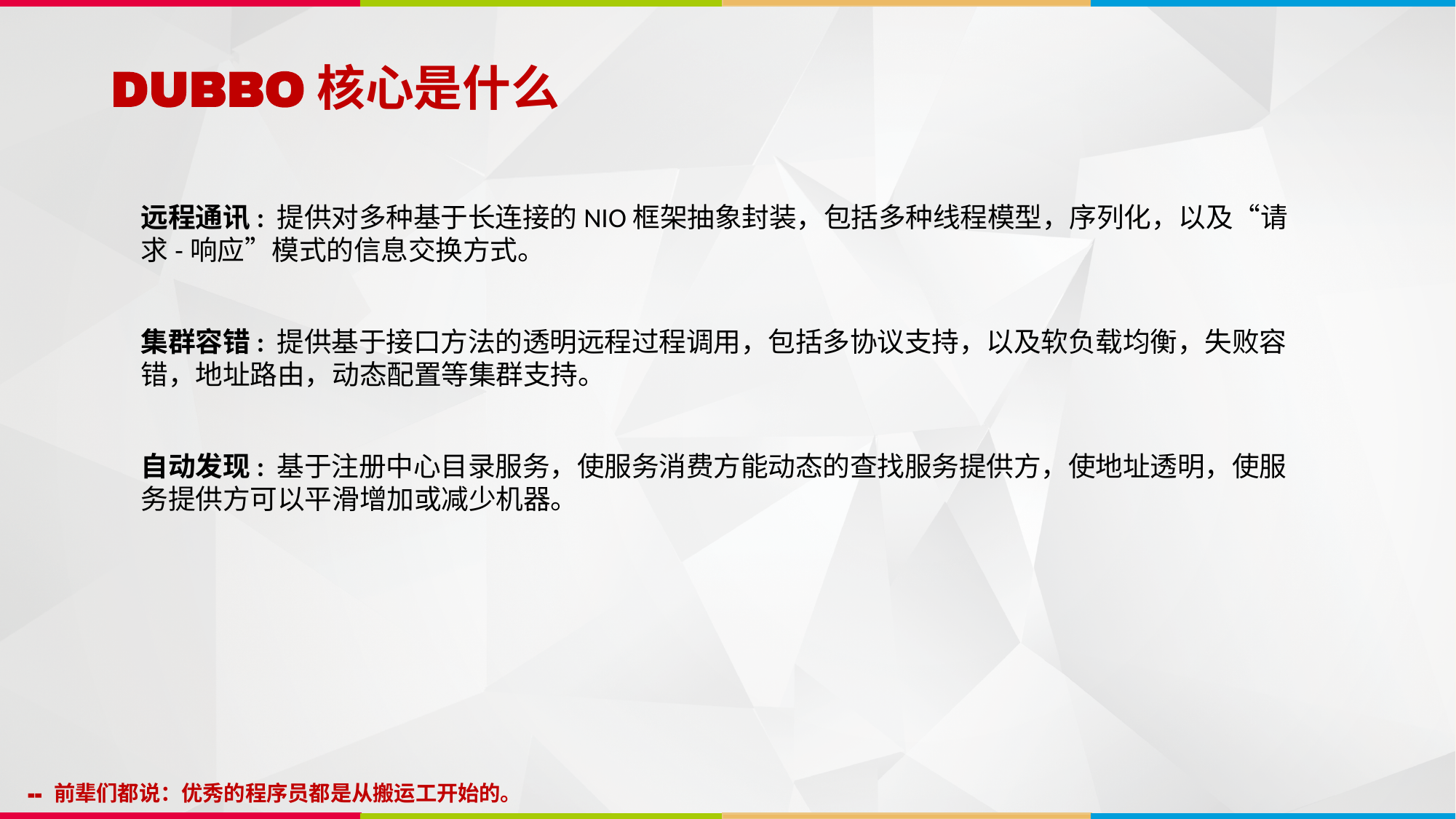

# DUBBO核心是什么
远程通讯: 提供对多种基于长连接的NIO框架抽象封装，包括多种线程模型，序列化，以及“请求-响应”模式的信息交换方式。
集群容错: 提供基于接口方法的透明远程过程调用，包括多协议支持，以及软负载均衡，失败容错，地址路由，动态配置等集群支持。
自动发现: 基于注册中心目录服务，使服务消费方能动态的查找服务提供方，使地址透明，使服务提供方可以平滑增加或减少机器。
-- 前辈们都说：优秀的程序员都是从搬运工开始的。